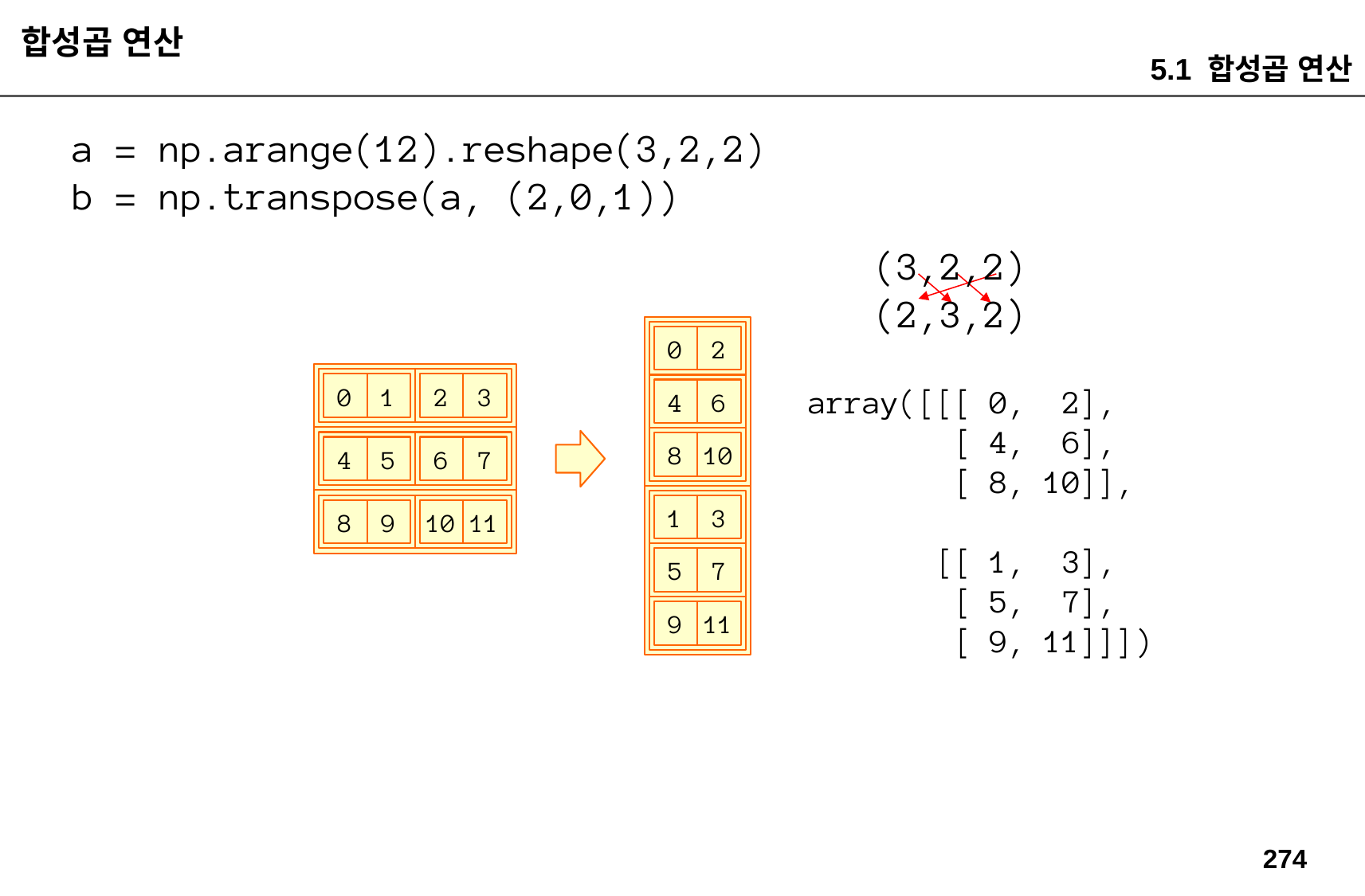

합성곱 연산
5.1 합성곱 연산
a = np.arange(12).reshape(3,2,2)
b = np.transpose(a, (2,0,1))
(3,2,2)
(2,3,2)

0
2

0
1
2
3

array([[[ 0,  2],
        [ 4,  6],
        [ 8, 10]],

       [[ 1,  3],
        [ 5,  7],
        [ 9, 11]]])
4
6

8
10
4
5
6
7

1
3
8
9
10
11

5
7

9
11